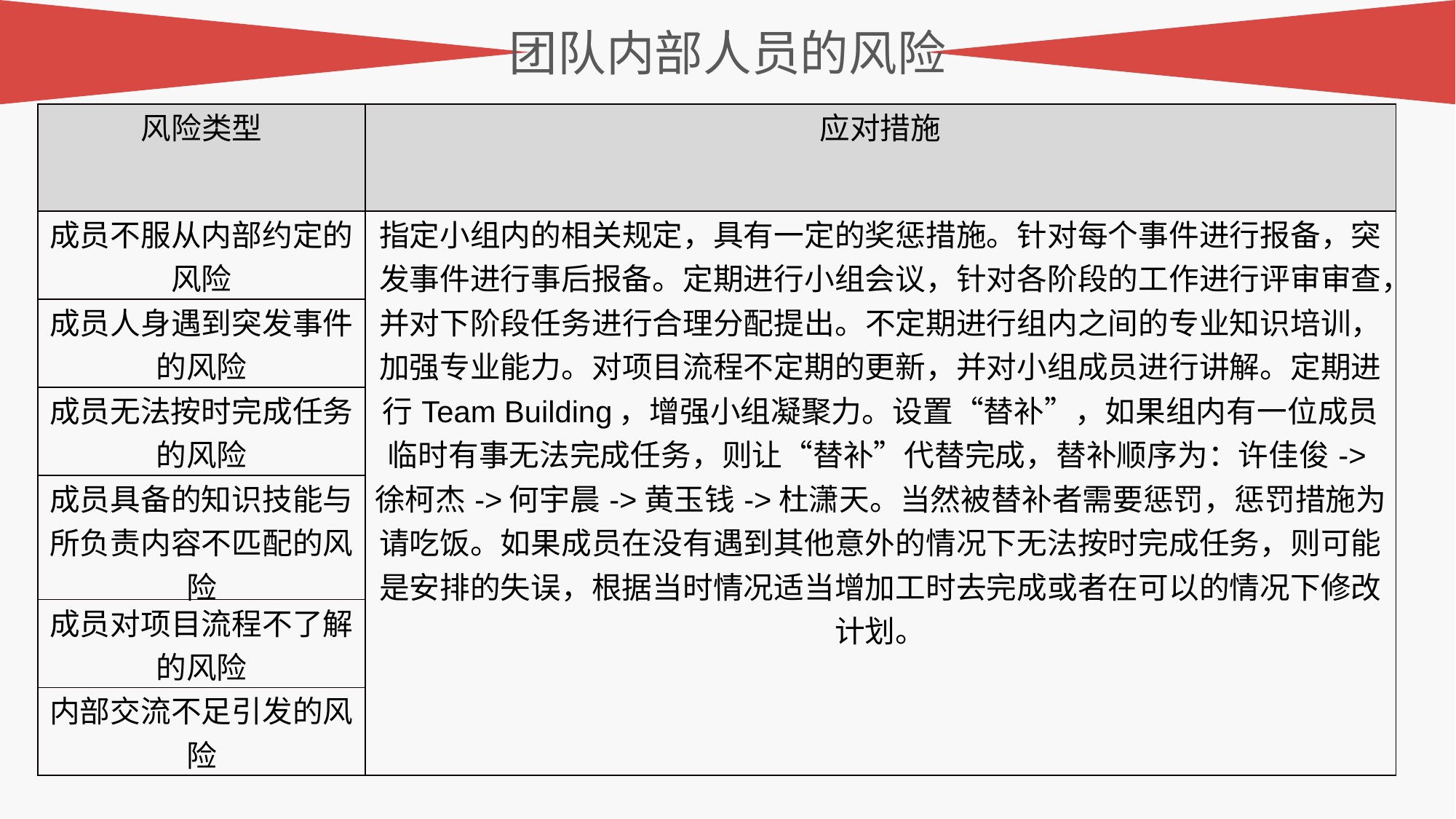

团队内部人员的风险
| 风险类型 | 应对措施 |
| --- | --- |
| 成员不服从内部约定的风险 | 指定小组内的相关规定，具有一定的奖惩措施。针对每个事件进行报备，突发事件进行事后报备。定期进行小组会议，针对各阶段的工作进行评审审查，并对下阶段任务进行合理分配提出。不定期进行组内之间的专业知识培训，加强专业能力。对项目流程不定期的更新，并对小组成员进行讲解。定期进行Team Building，增强小组凝聚力。设置“替补”，如果组内有一位成员临时有事无法完成任务，则让“替补”代替完成，替补顺序为：许佳俊->徐柯杰->何宇晨->黄玉钱->杜潇天。当然被替补者需要惩罚，惩罚措施为请吃饭。如果成员在没有遇到其他意外的情况下无法按时完成任务，则可能是安排的失误，根据当时情况适当增加工时去完成或者在可以的情况下修改计划。 |
| 成员人身遇到突发事件的风险 |  |
| 成员无法按时完成任务的风险 |  |
| 成员具备的知识技能与所负责内容不匹配的风险 |  |
| 成员对项目流程不了解的风险 |  |
| 内部交流不足引发的风险 |  |